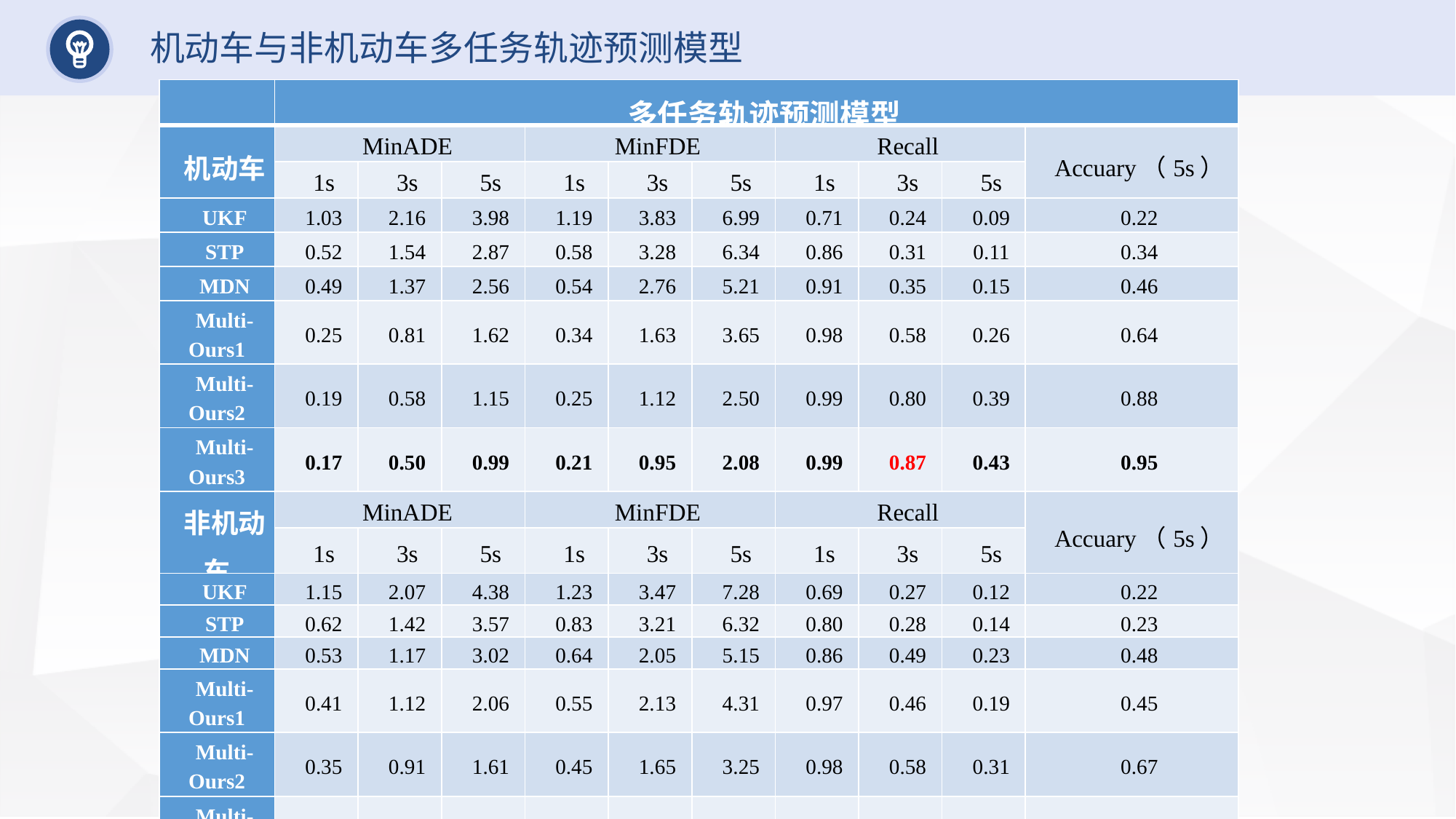

机动车与非机动车多任务轨迹预测模型
|  | 多任务轨迹预测模型 |  |  |  |  |  |  |  |  |  |
| --- | --- | --- | --- | --- | --- | --- | --- | --- | --- | --- |
| 机动车 | MinADE |  |  | MinFDE |  |  | Recall |  |  | Accuary（5s） |
|  | 1s | 3s | 5s | 1s | 3s | 5s | 1s | 3s | 5s |  |
| UKF | 1.03 | 2.16 | 3.98 | 1.19 | 3.83 | 6.99 | 0.71 | 0.24 | 0.09 | 0.22 |
| STP | 0.52 | 1.54 | 2.87 | 0.58 | 3.28 | 6.34 | 0.86 | 0.31 | 0.11 | 0.34 |
| MDN | 0.49 | 1.37 | 2.56 | 0.54 | 2.76 | 5.21 | 0.91 | 0.35 | 0.15 | 0.46 |
| Multi-Ours1 | 0.25 | 0.81 | 1.62 | 0.34 | 1.63 | 3.65 | 0.98 | 0.58 | 0.26 | 0.64 |
| Multi-Ours2 | 0.19 | 0.58 | 1.15 | 0.25 | 1.12 | 2.50 | 0.99 | 0.80 | 0.39 | 0.88 |
| Multi-Ours3 | 0.17 | 0.50 | 0.99 | 0.21 | 0.95 | 2.08 | 0.99 | 0.87 | 0.43 | 0.95 |
| 非机动车 | MinADE |  |  | MinFDE |  |  | Recall |  |  | Accuary（5s） |
|  | 1s | 3s | 5s | 1s | 3s | 5s | 1s | 3s | 5s |  |
| UKF | 1.15 | 2.07 | 4.38 | 1.23 | 3.47 | 7.28 | 0.69 | 0.27 | 0.12 | 0.22 |
| STP | 0.62 | 1.42 | 3.57 | 0.83 | 3.21 | 6.32 | 0.80 | 0.28 | 0.14 | 0.23 |
| MDN | 0.53 | 1.17 | 3.02 | 0.64 | 2.05 | 5.15 | 0.86 | 0.49 | 0.23 | 0.48 |
| Multi-Ours1 | 0.41 | 1.12 | 2.06 | 0.55 | 2.13 | 4.31 | 0.97 | 0.46 | 0.19 | 0.45 |
| Multi-Ours2 | 0.35 | 0.91 | 1.61 | 0.45 | 1.65 | 3.25 | 0.98 | 0.58 | 0.31 | 0.67 |
| Multi-Ours3 | 0.32 | 0.80 | 1.41 | 0.41 | 1.43 | 2.81 | 0.98 | 0.64 | 0.38 | 0.77 |